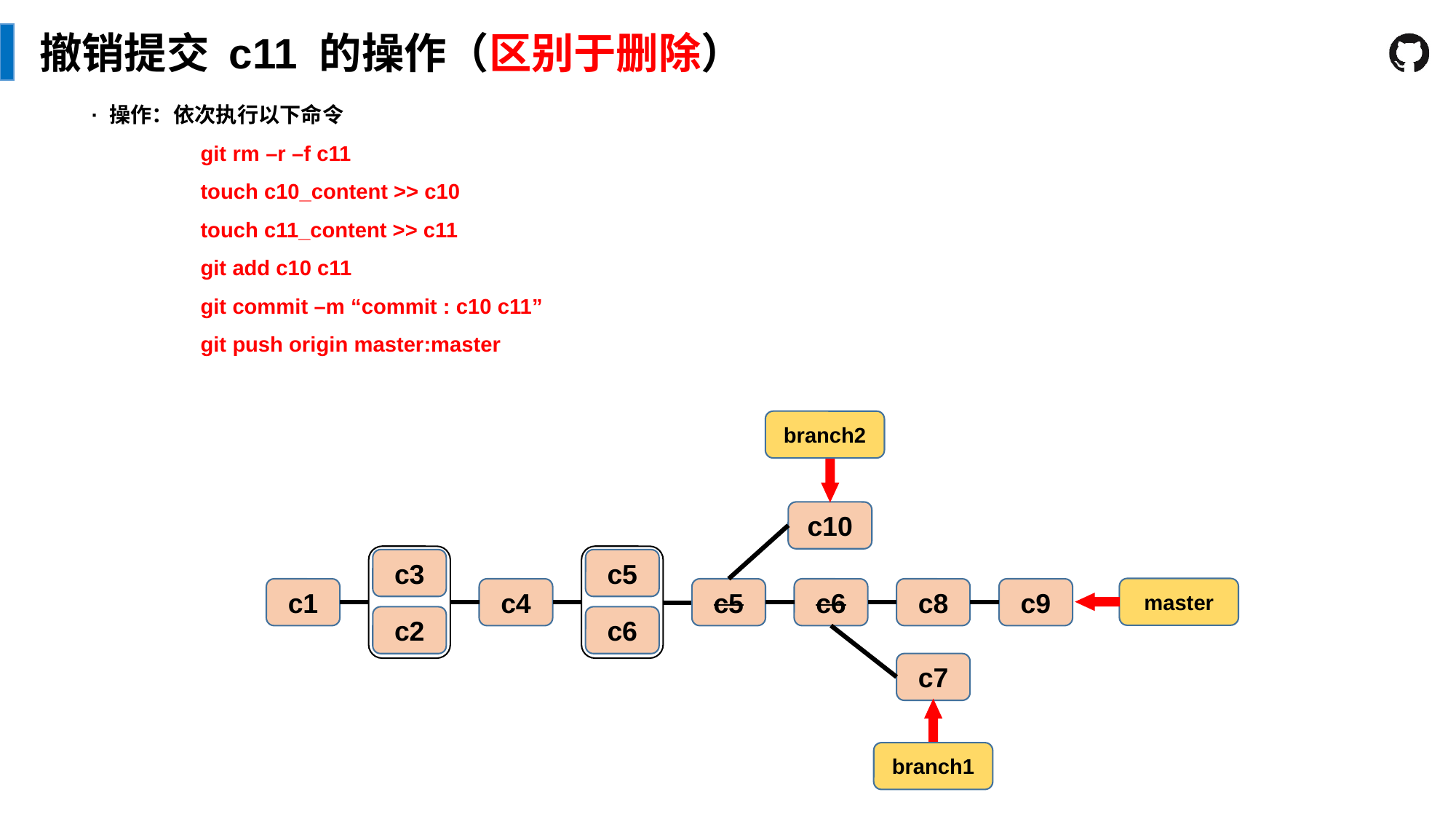

撤销提交 c11 的操作（区别于删除）
· 操作：依次执行以下命令
	git rm –r –f c11
	touch c10_content >> c10
	touch c11_content >> c11
	git add c10 c11
	git commit –m “commit : c10 c11”
	git push origin master:master
branch2

c10

c3
c2

c5
c6
master
c9
c1
c4
c5
c6
c8

c7

branch1